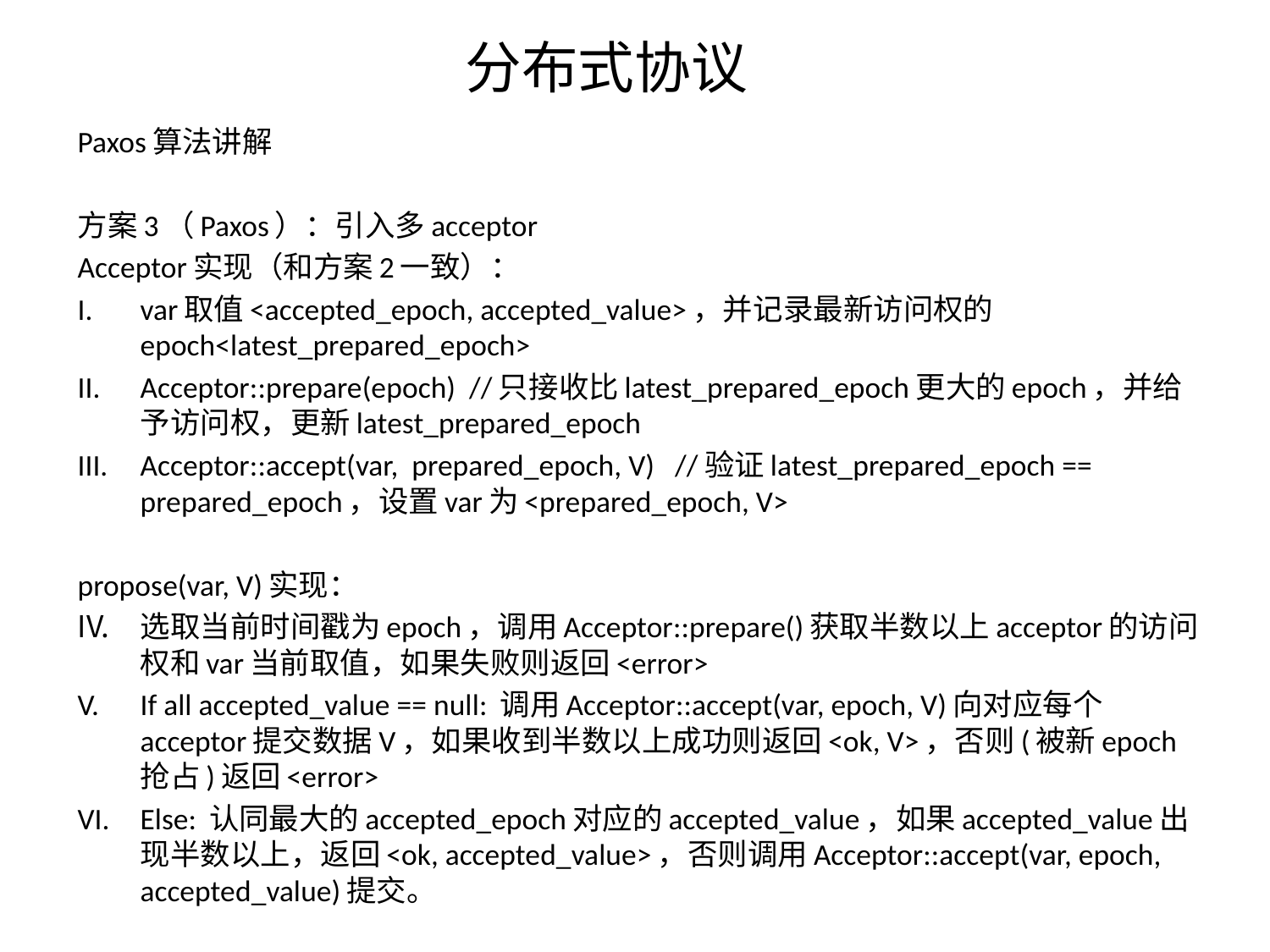

# 分布式协议
Paxos算法讲解

方案3（Paxos）：引入多acceptor
Acceptor实现（和方案2一致）：
var取值<accepted_epoch, accepted_value>，并记录最新访问权的epoch<latest_prepared_epoch>
Acceptor::prepare(epoch)  //只接收比latest_prepared_epoch更大的epoch，并给予访问权，更新latest_prepared_epoch
Acceptor::accept(var,  prepared_epoch, V)   //验证latest_prepared_epoch == prepared_epoch，设置var为<prepared_epoch, V>

propose(var, V)实现：
选取当前时间戳为epoch，调用Acceptor::prepare()获取半数以上acceptor的访问权和var当前取值，如果失败则返回<error>
If all accepted_value == null: 调用Acceptor::accept(var, epoch, V)向对应每个acceptor提交数据V，如果收到半数以上成功则返回<ok, V>，否则(被新epoch抢占)返回<error>
Else: 认同最大的accepted_epoch对应的accepted_value，如果accepted_value出现半数以上，返回<ok, accepted_value>，否则调用Acceptor::accept(var, epoch, accepted_value)提交。